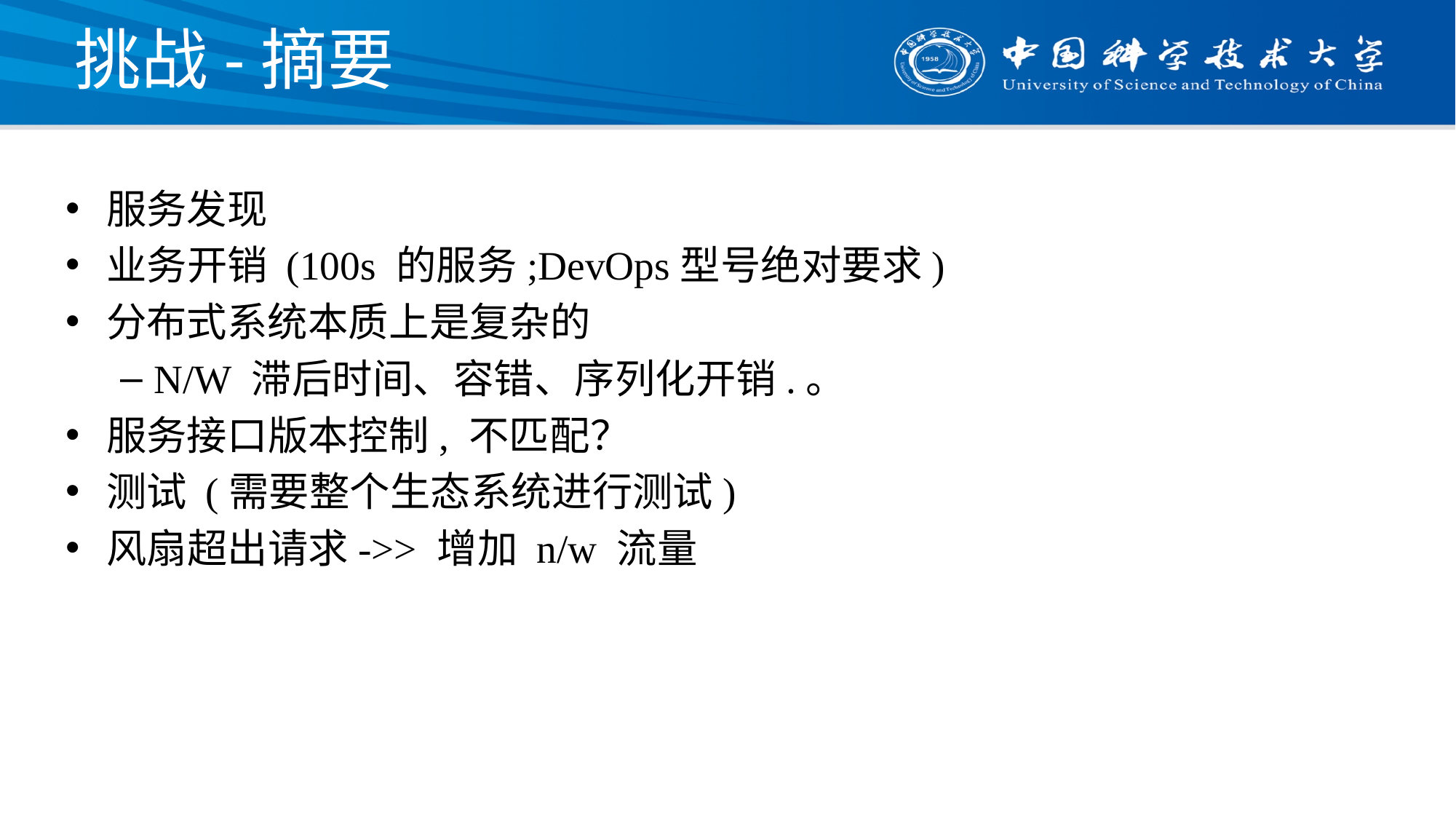

# 挑战-摘要
服务发现
业务开销 (100s 的服务;DevOps型号绝对要求)
分布式系统本质上是复杂的
N/W 滞后时间、容错、序列化开销.。
服务接口版本控制, 不匹配？
测试 (需要整个生态系统进行测试)
风扇超出请求->> 增加 n/w 流量